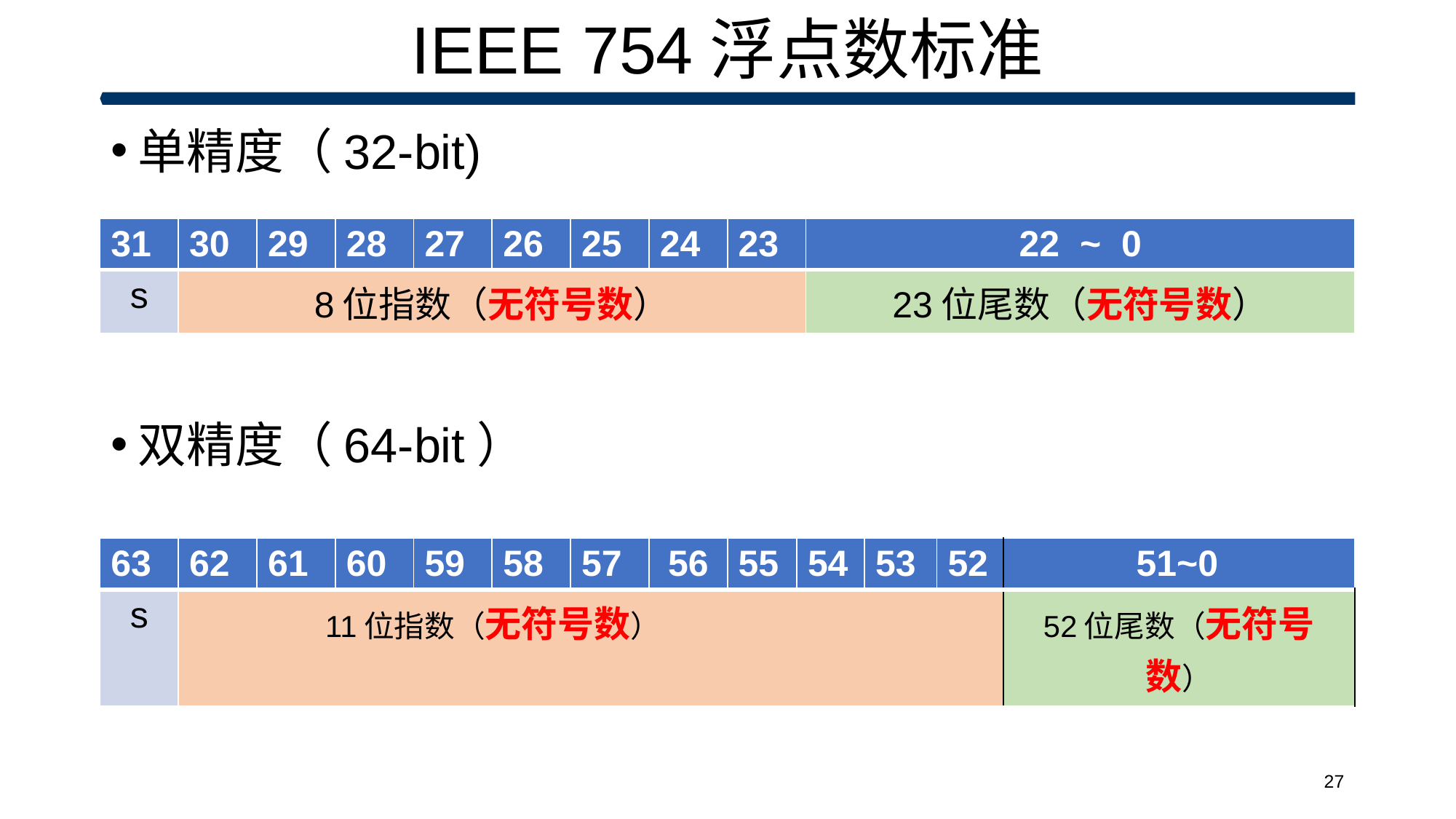

# IEEE 754浮点数标准
单精度（32-bit)

双精度（64-bit）

| 31 | 30 | 29 | 28 | 27 | 26 | 25 | 24 | 23 | 22 ~ 0 |
| --- | --- | --- | --- | --- | --- | --- | --- | --- | --- |
| s | 8位指数（无符号数） |  |  |  |  |  |  |  | 23位尾数（无符号数） |
| 63 | 62 | 61 | 60 | 59 | 58 | 57 | 56 | 55 | 54 | 53 | 52 | 51~0 |
| --- | --- | --- | --- | --- | --- | --- | --- | --- | --- | --- | --- | --- |
| s | 11位指数（无符号数） |  |  |  |  |  |  |  |  |  |  | 52位尾数（无符号数） |
27